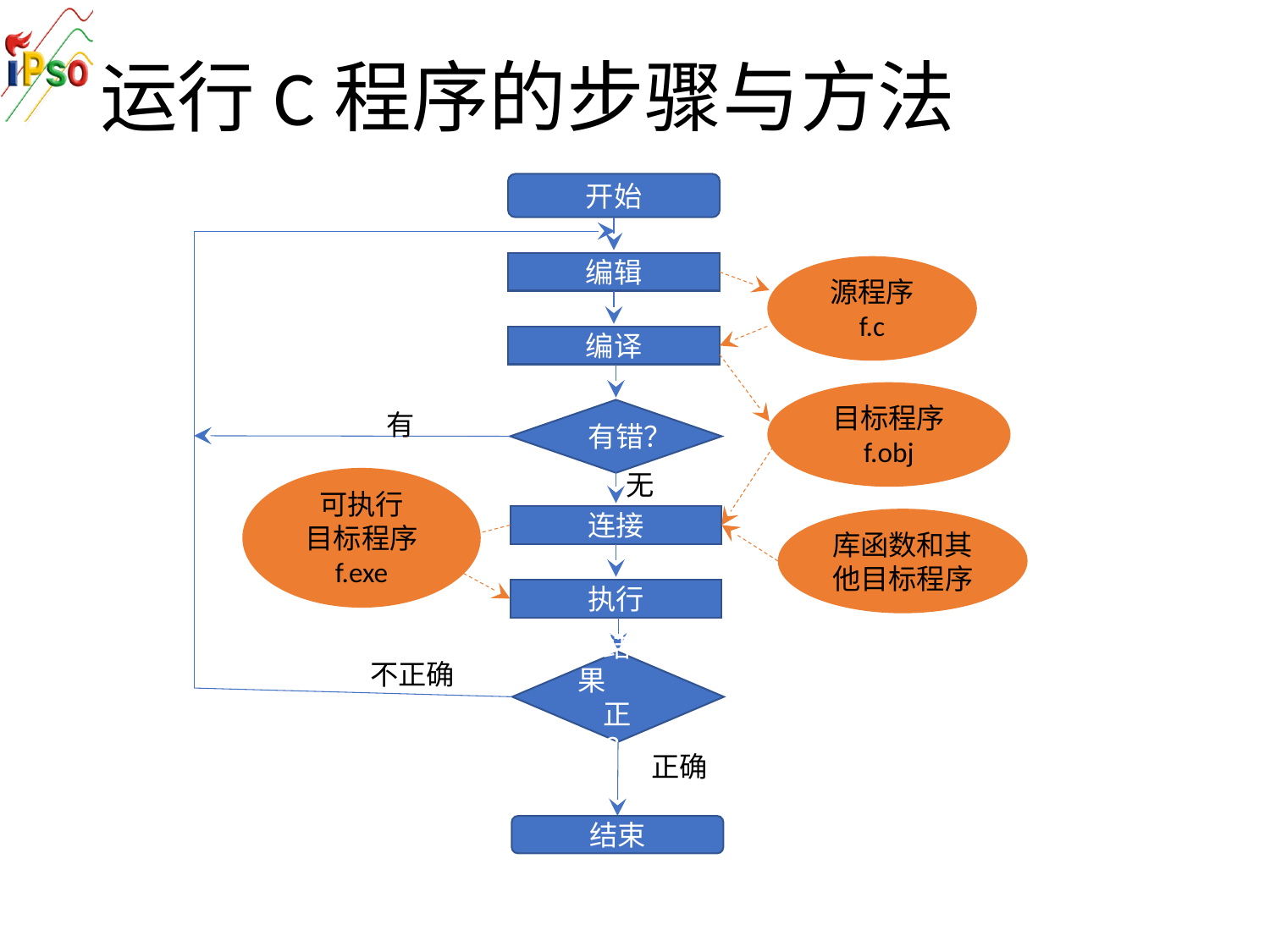

# 运行C程序的步骤与方法
开始
编辑
源程序
f.c
编译
目标程序
f.obj
有错？
有
无
可执行
目标程序
f.exe
连接
库函数和其他目标程序
执行
不正确
   结果
   正确？
正确
结束